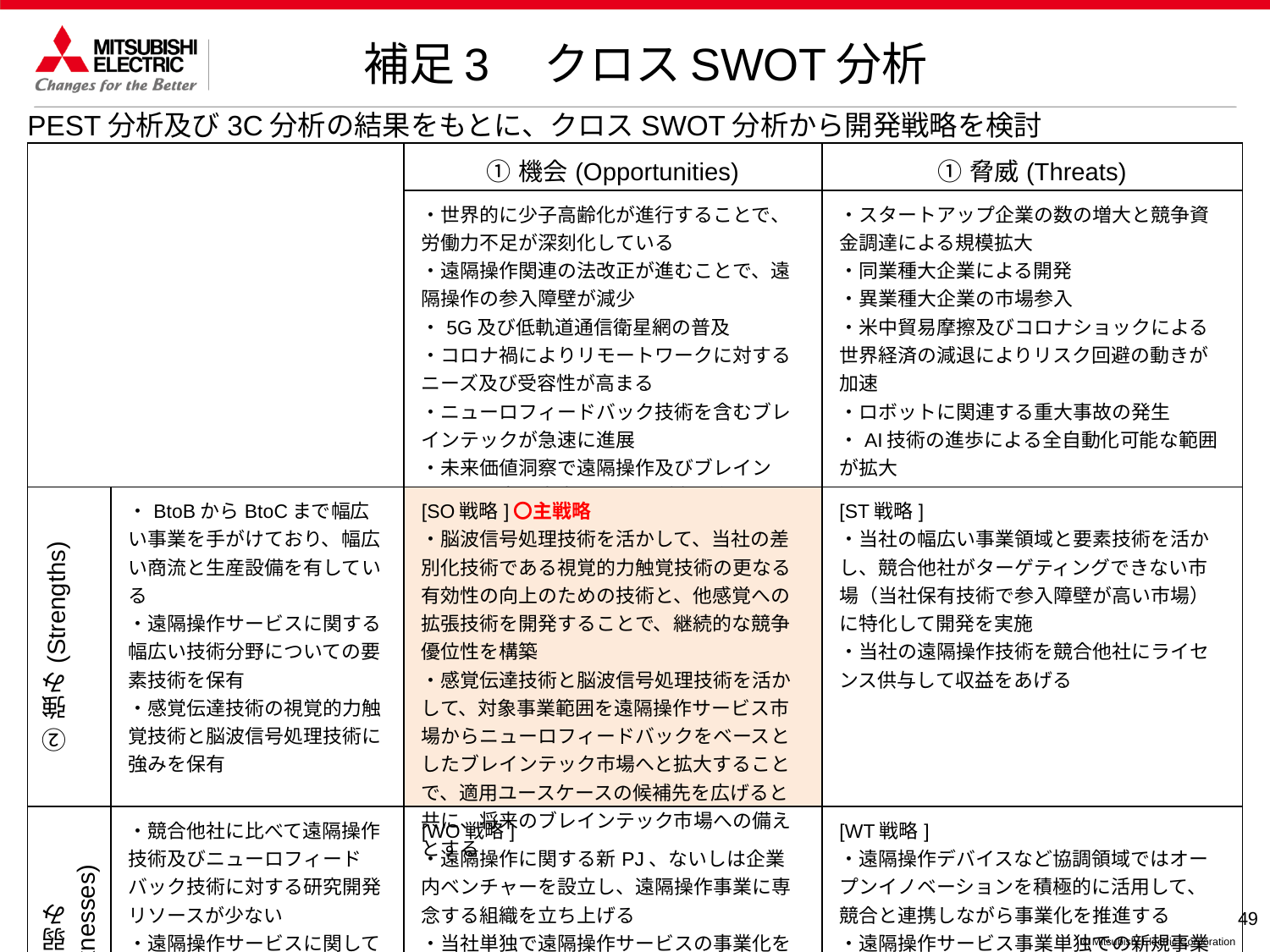

補足3　クロスSWOT分析
PEST分析及び3C分析の結果をもとに、クロスSWOT分析から開発戦略を検討
|  |  | ①機会(Opportunities) | ①脅威(Threats) |
| --- | --- | --- | --- |
|  |  | ・世界的に少子高齢化が進行することで、労働力不足が深刻化している ・遠隔操作関連の法改正が進むことで、遠隔操作の参入障壁が減少 ・5G及び低軌道通信衛星網の普及 ・コロナ禍によりリモートワークに対するニーズ及び受容性が高まる ・ニューロフィードバック技術を含むブレインテックが急速に進展 ・未来価値洞察で遠隔操作及びブレインテックを含む未来シナリオが多く挙げられる | ・スタートアップ企業の数の増大と競争資金調達による規模拡大 ・同業種大企業による開発 ・異業種大企業の市場参入 ・米中貿易摩擦及びコロナショックによる世界経済の減退によりリスク回避の動きが加速 ・ロボットに関連する重大事故の発生 ・AI技術の進歩による全自動化可能な範囲が拡大 |
| ②強み(Strengths) | ・BtoBからBtoCまで幅広い事業を手がけており、幅広い商流と生産設備を有している ・遠隔操作サービスに関する幅広い技術分野についての要素技術を保有 ・感覚伝達技術の視覚的力触覚技術と脳波信号処理技術に強みを保有 | [SO戦略]〇主戦略 ・脳波信号処理技術を活かして、当社の差別化技術である視覚的力触覚技術の更なる有効性の向上のための技術と、他感覚への拡張技術を開発することで、継続的な競争優位性を構築 ・感覚伝達技術と脳波信号処理技術を活かして、対象事業範囲を遠隔操作サービス市場からニューロフィードバックをベースとしたブレインテック市場へと拡大することで、適用ユースケースの候補先を広げると共に、将来のブレインテック市場への備えとする | [ST戦略] ・当社の幅広い事業領域と要素技術を活かし、競合他社がターゲティングできない市場（当社保有技術で参入障壁が高い市場）に特化して開発を実施 ・当社の遠隔操作技術を競合他社にライセンス供与して収益をあげる |
| ②弱み (Weaknesses) | ・競合他社に比べて遠隔操作技術及びニューロフィードバック技術に対する研究開発リソースが少ない ・遠隔操作サービスに関してはPoC等で他社が先行 ・ソリューション事業が少ない ・遠隔操作サービス事業の実施事業本部が現時点ではない | [WO戦略] ・遠隔操作に関する新PJ、ないしは企業内ベンチャーを設立し、遠隔操作事業に専念する組織を立ち上げる ・当社単独で遠隔操作サービスの事業化を目指すのではなく、遠隔操作事業を展開しておらず当社と競合しないソリューション会社と提携する ・ニッチャー戦略として、小規模な開発リソースで事業化が可能な市場・サービスに特化して開発 | [WT戦略] ・遠隔操作デバイスなど協調領域ではオープンイノベーションを積極的に活用して、競合と連携しながら事業化を推進する ・遠隔操作サービス事業単独での新規事業化を目指さずに、基盤技術として社内既存事業の付随サービスや社内作業員の省力化・省人化による利益率向上をターゲットとする |